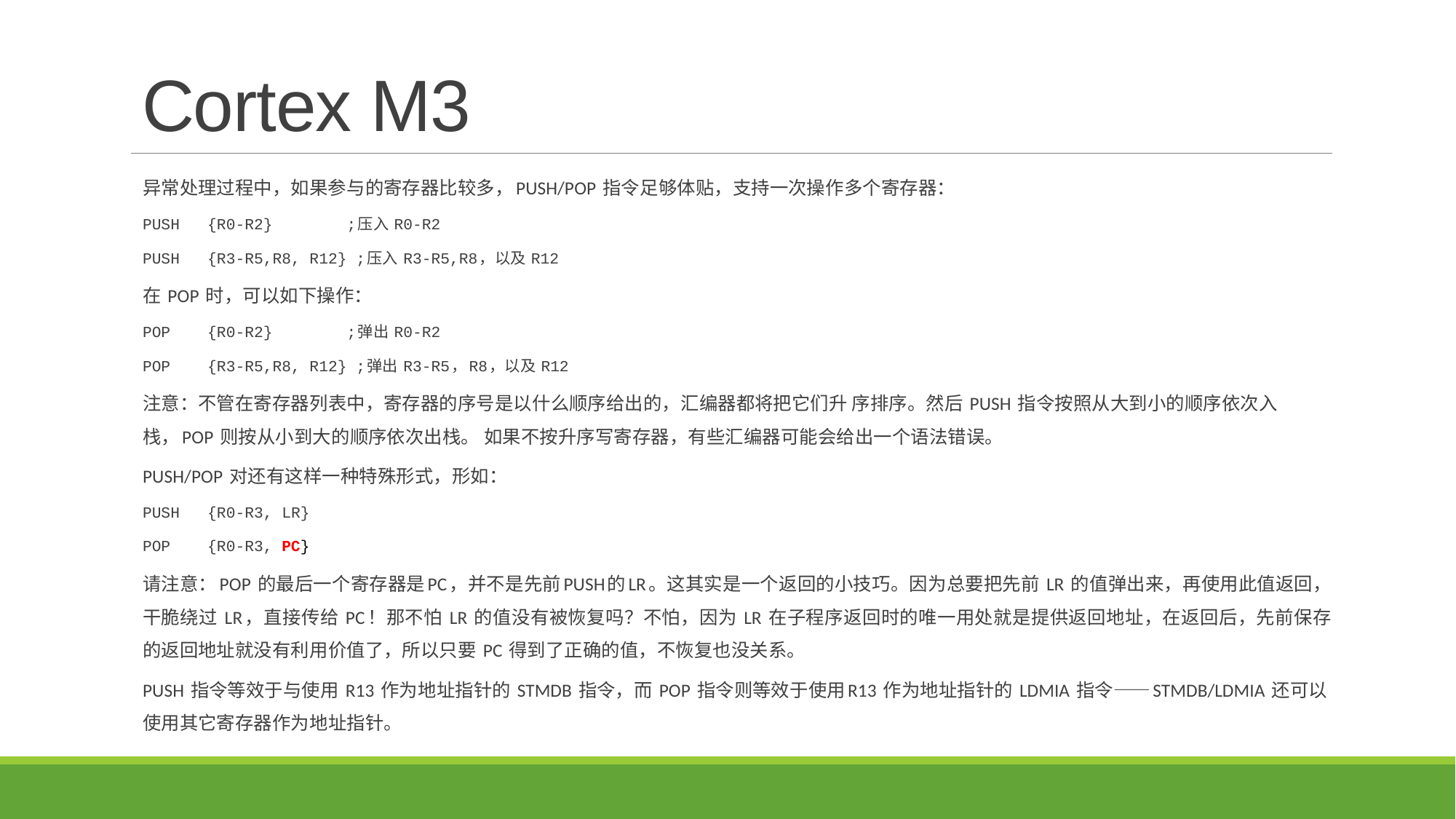

# Cortex M3
异常处理过程中，如果参与的寄存器比较多，PUSH/POP 指令足够体贴，支持一次操作多个寄存器：
PUSH   {R0-R2}        ;压入 R0-R2
PUSH   {R3-R5,R8, R12} ;压入 R3-R5,R8，以及 R12
在 POP 时，可以如下操作：
POP    {R0-R2}        ;弹出 R0-R2
POP    {R3-R5,R8, R12} ;弹出 R3-R5，R8，以及 R12
注意：不管在寄存器列表中，寄存器的序号是以什么顺序给出的，汇编器都将把它们升 序排序。然后 PUSH 指令按照从大到小的顺序依次入栈，POP 则按从小到大的顺序依次出栈。 如果不按升序写寄存器，有些汇编器可能会给出一个语法错误。
PUSH/POP 对还有这样一种特殊形式，形如：
PUSH   {R0-R3, LR}
POP    {R0-R3, PC}
请注意：POP 的最后一个寄存器是PC，并不是先前PUSH的LR。这其实是一个返回的小技巧。因为总要把先前 LR 的值弹出来，再使用此值返回，干脆绕过 LR，直接传给 PC！那不怕 LR 的值没有被恢复吗？不怕，因为 LR 在子程序返回时的唯一用处就是提供返回地址，在返回后，先前保存的返回地址就没有利用价值了，所以只要 PC 得到了正确的值，不恢复也没关系。
PUSH 指令等效于与使用 R13 作为地址指针的 STMDB 指令，而 POP 指令则等效于使用R13 作为地址指针的 LDMIA 指令——STMDB/LDMIA 还可以使用其它寄存器作为地址指针。